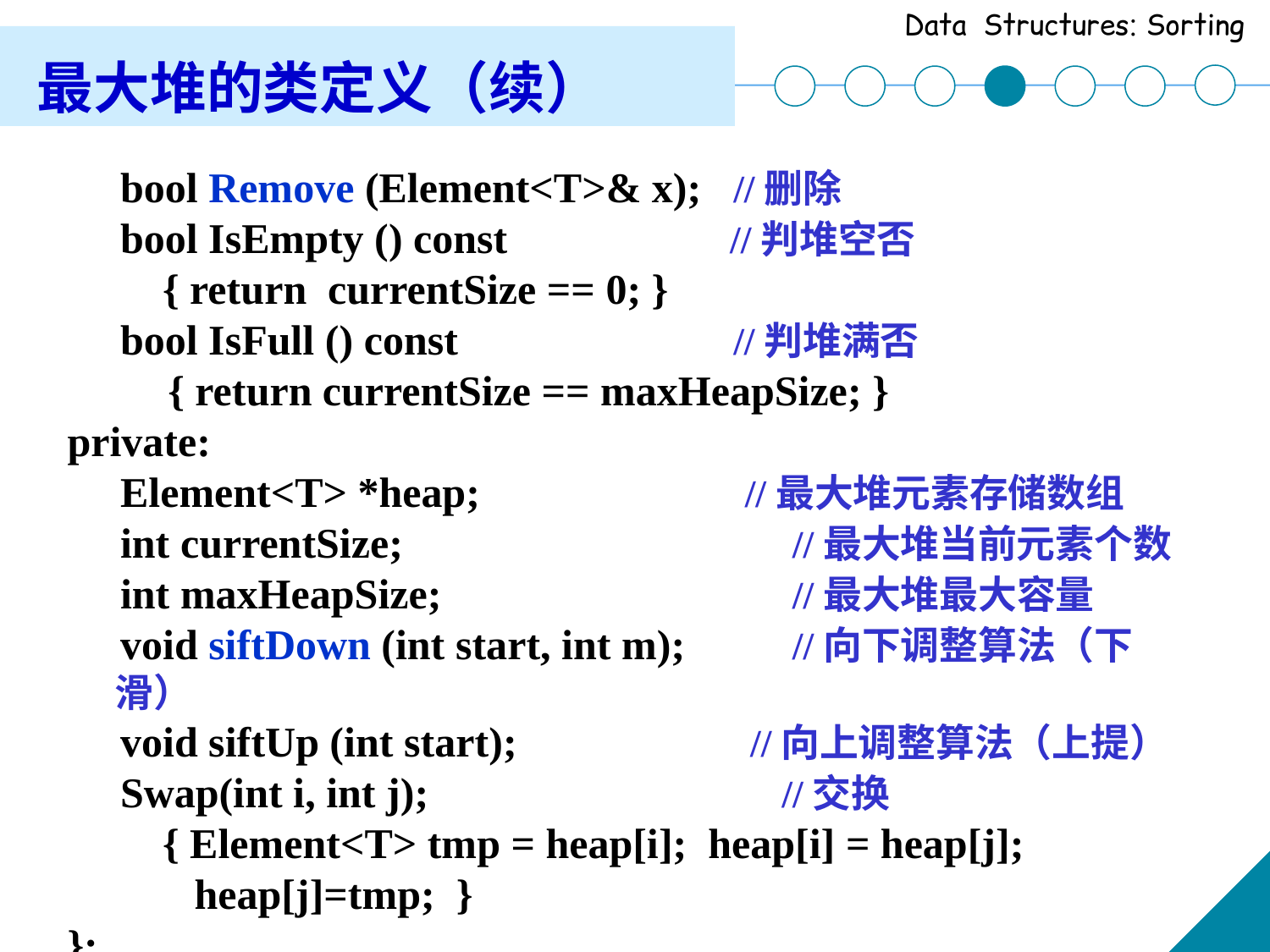

最大堆的类定义（续）

     bool Remove (Element<T>& x);   //删除
     bool IsEmpty () const                     //判堆空否
         { return  currentSize == 0; }
     bool IsFull () const                          //判堆满否
 	     { return currentSize == maxHeapSize; }
private:
     Element<T> *heap;                         //最大堆元素存储数组
     int currentSize;		                //最大堆当前元素个数
     int maxHeapSize;	                            //最大堆最大容量
     void siftDown (int start, int m);	    //向下调整算法（下滑）
     void siftUp (int start);                      //向上调整算法（上提）
     Swap(int i, int j);	                           //交换
         { Element<T> tmp = heap[i];  heap[i] = heap[j];
            heap[j]=tmp;  }
};